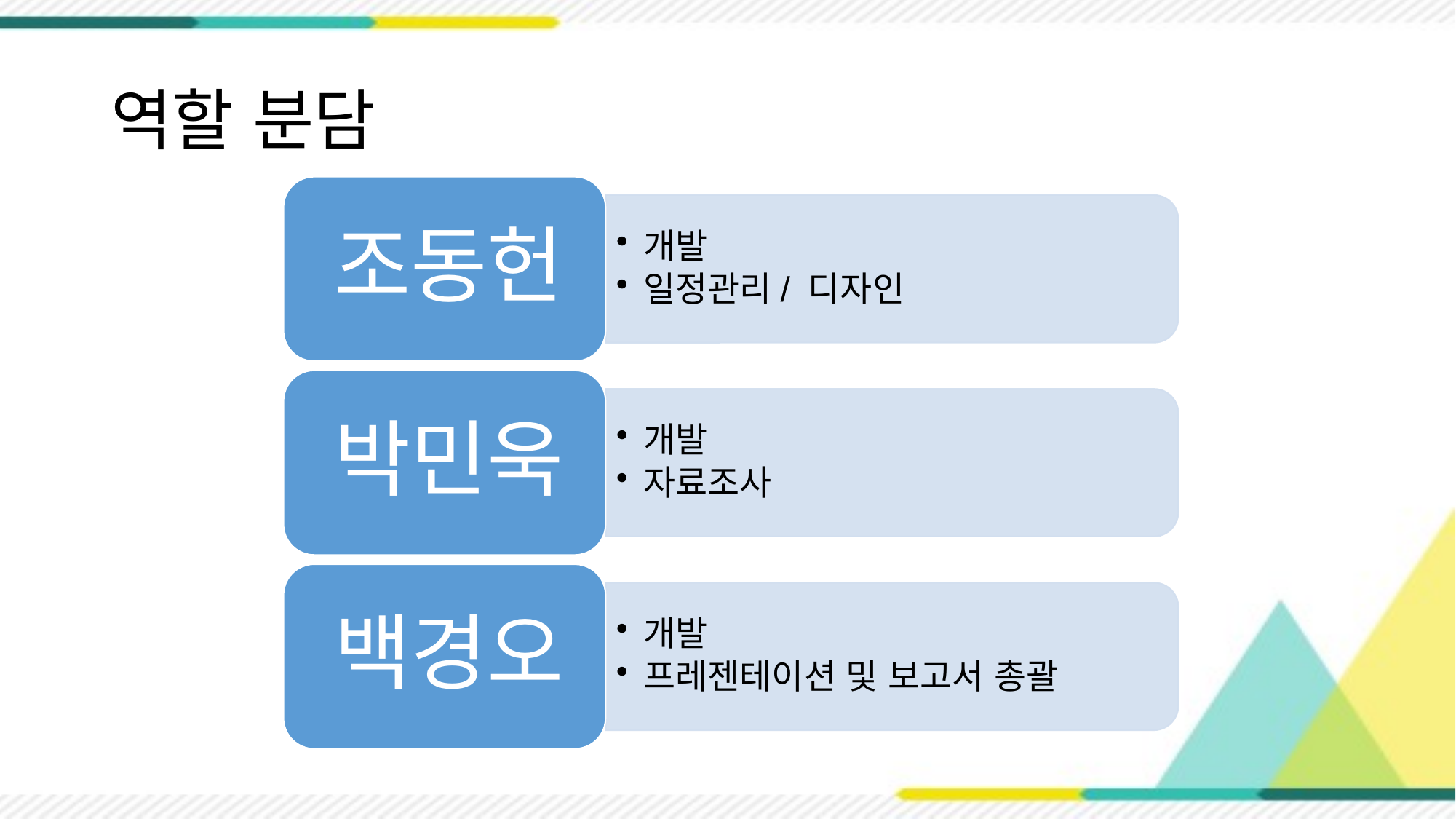

# 역할 분담
개발
일정관리/ 디자인
조동헌
개발
자료조사
박민욱
개발
프레젠테이션 및 보고서 총괄
백경오